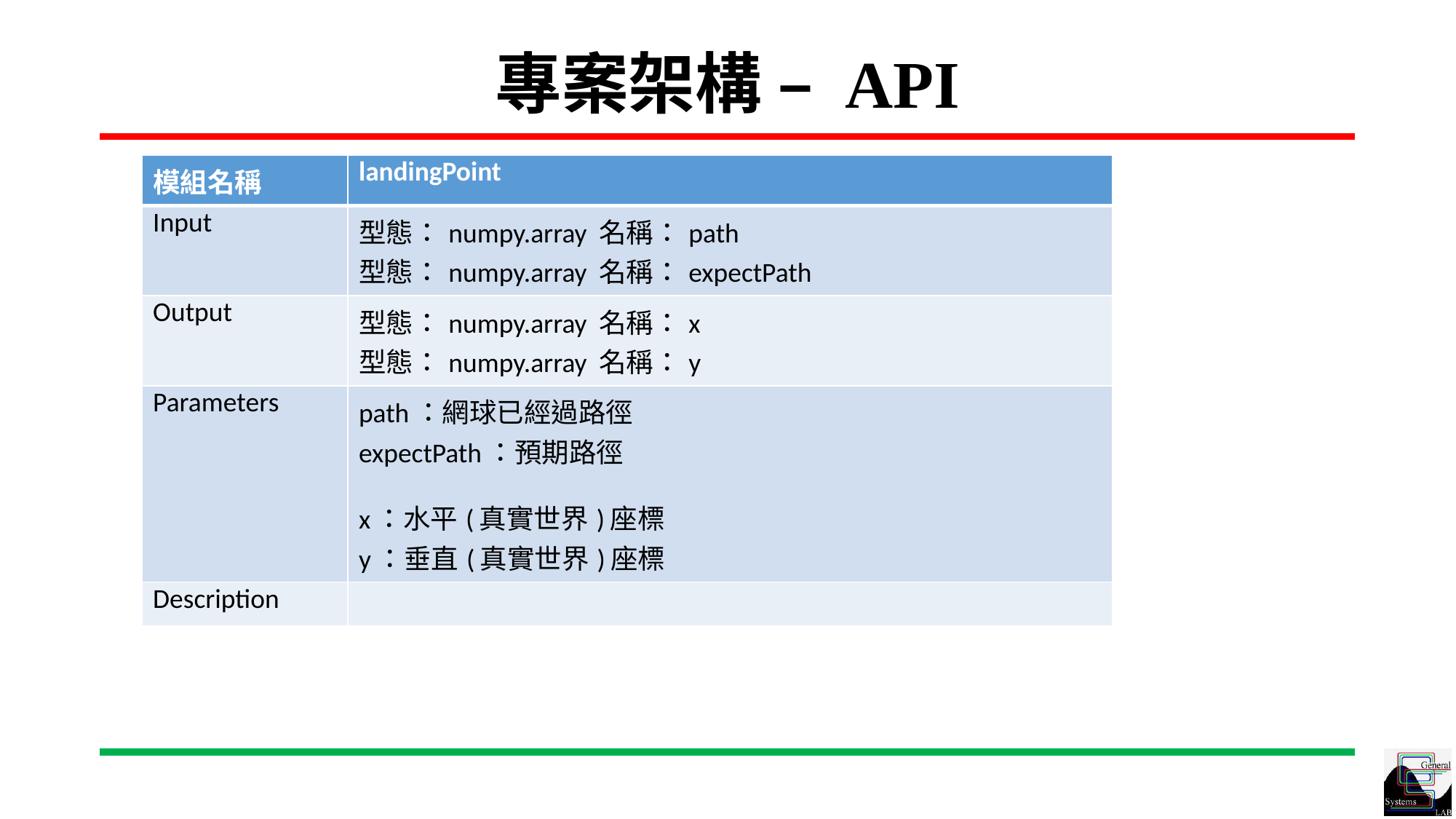

# 專案架構 – API
| 模組名稱 | landingPoint |
| --- | --- |
| Input | 型態：numpy.array 名稱：path 型態：numpy.array 名稱：expectPath |
| Output | 型態：numpy.array 名稱：x 型態：numpy.array 名稱：y |
| Parameters | path：網球已經過路徑 expectPath：預期路徑 x：水平(真實世界)座標 y：垂直(真實世界)座標 |
| Description |  |